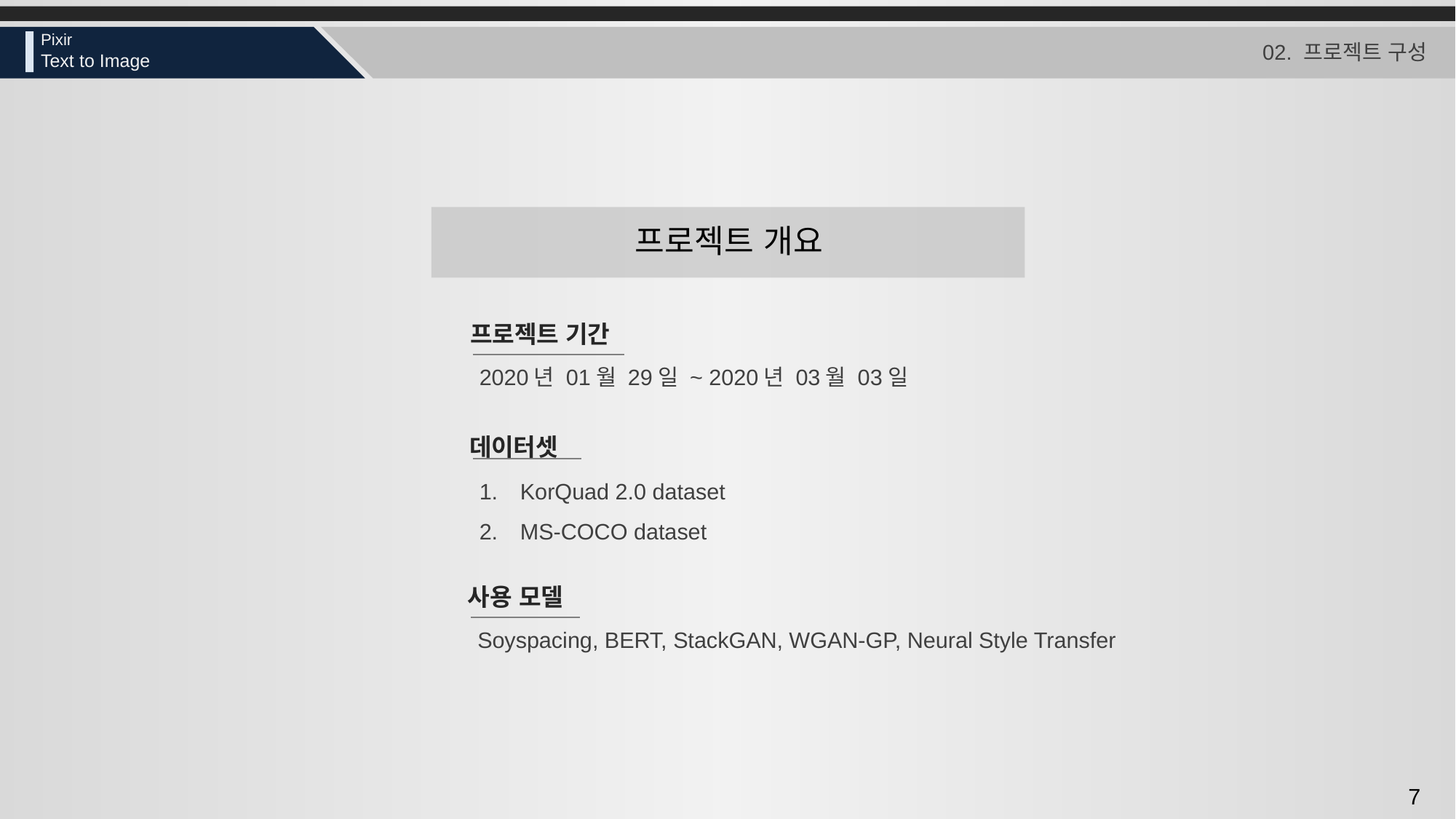

# 02. 프로젝트 구성

프로젝트 개요
프로젝트 기간
2020년 01월 29일 ~ 2020년 03월 03일
데이터셋
KorQuad 2.0 dataset
MS-COCO dataset
사용 모델
Soyspacing, BERT, StackGAN, WGAN-GP, Neural Style Transfer